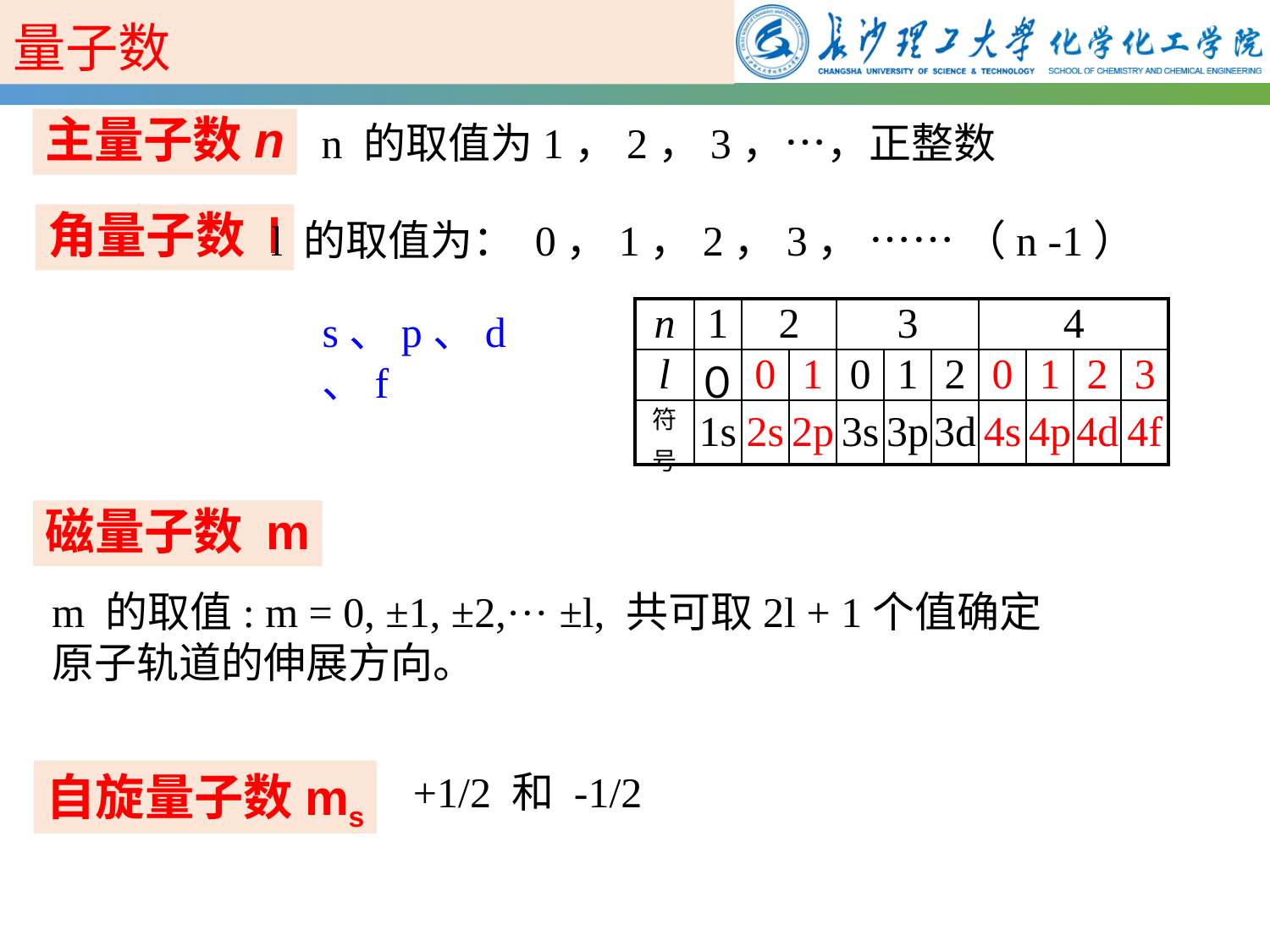

量子数
主量子数n
n 的取值为1，2，3，…，正整数
角量子数 l
l 的取值为： 0，1，2，3， …… （n -1）
s、p、d、f
| n | 1 | 2 |  | 3 |  |  | 4 |  |  |  |
| --- | --- | --- | --- | --- | --- | --- | --- | --- | --- | --- |
| l | ０ | 0 | 1 | 0 | 1 | 2 | 0 | 1 | 2 | 3 |
| 符 号 | 1s | 2s | 2p | 3s | 3p | 3d | 4s | 4p | 4d | 4f |
磁量子数 m
m 的取值: m = 0, ±1, ±2,··· ±l, 共可取2l + 1个值确定原子轨道的伸展方向。
+1/2 和 -1/2
自旋量子数ms

32